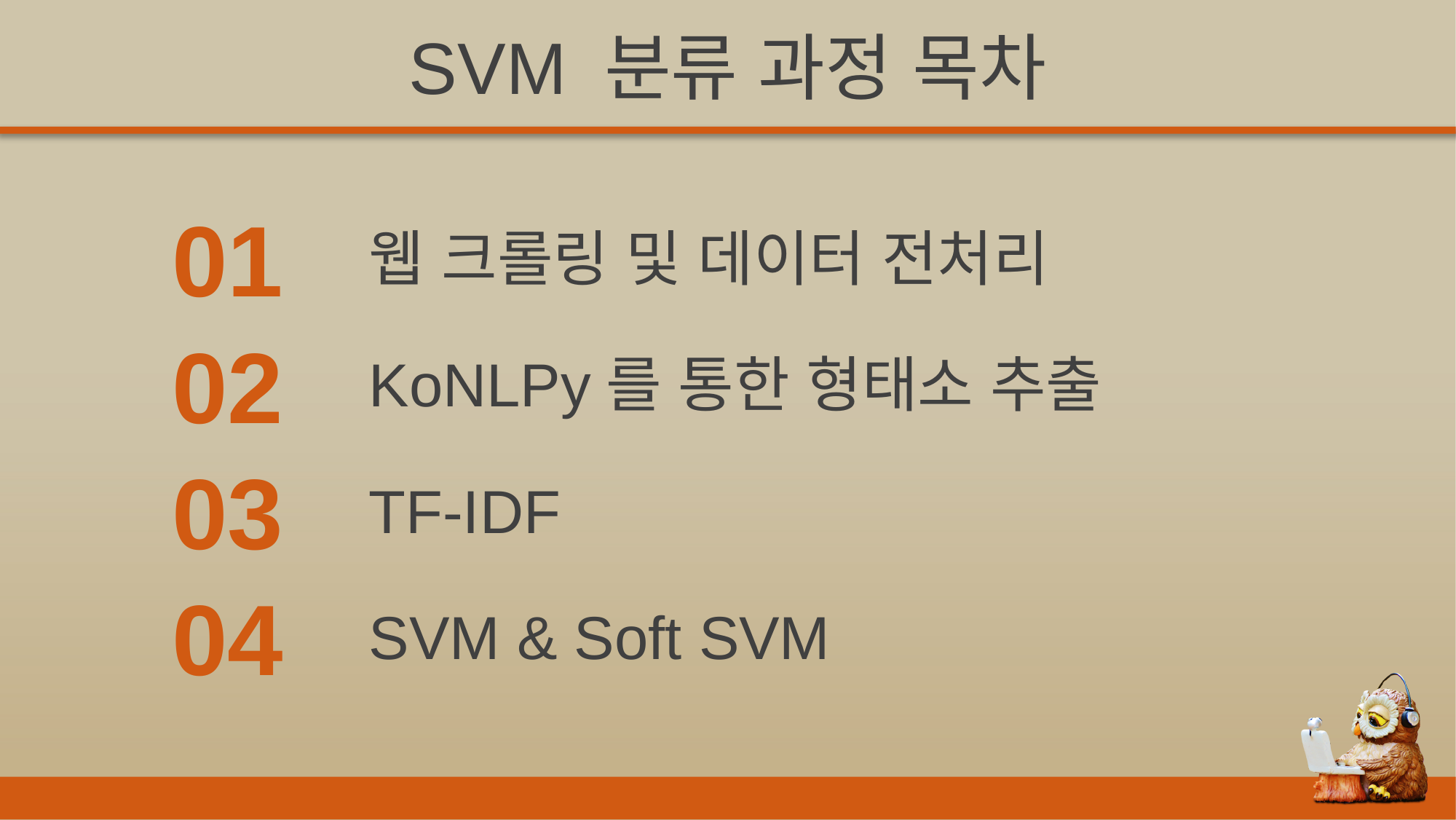

SVM 분류 과정 목차

01
웹 크롤링 및 데이터 전처리
02
KoNLPy를 통한 형태소 추출
03
TF-IDF
04
SVM & Soft SVM